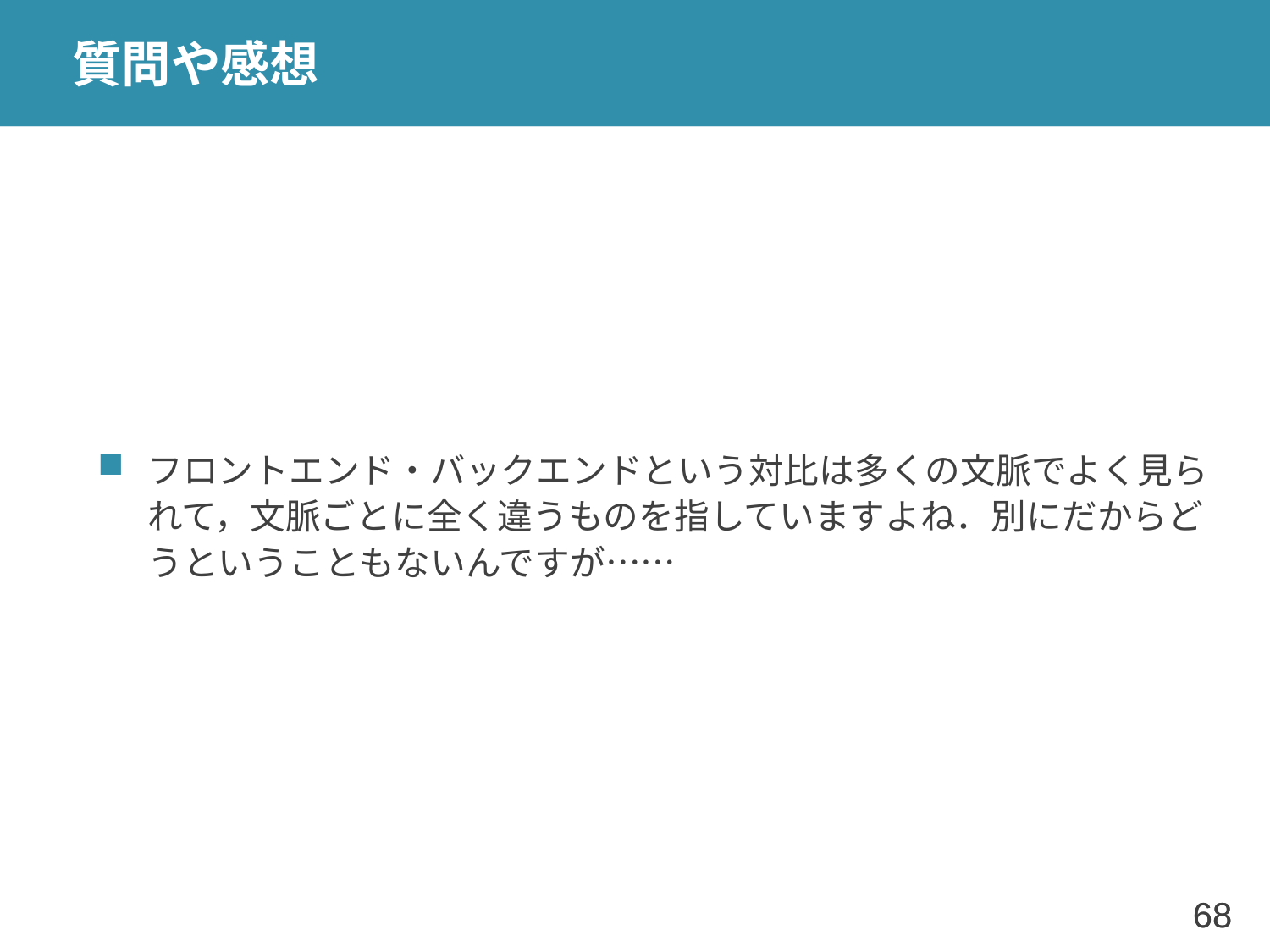

# 質問や感想
フロントエンド・バックエンドという対比は多くの文脈でよく見られて，文脈ごとに全く違うものを指していますよね．別にだからどうということもないんですが……